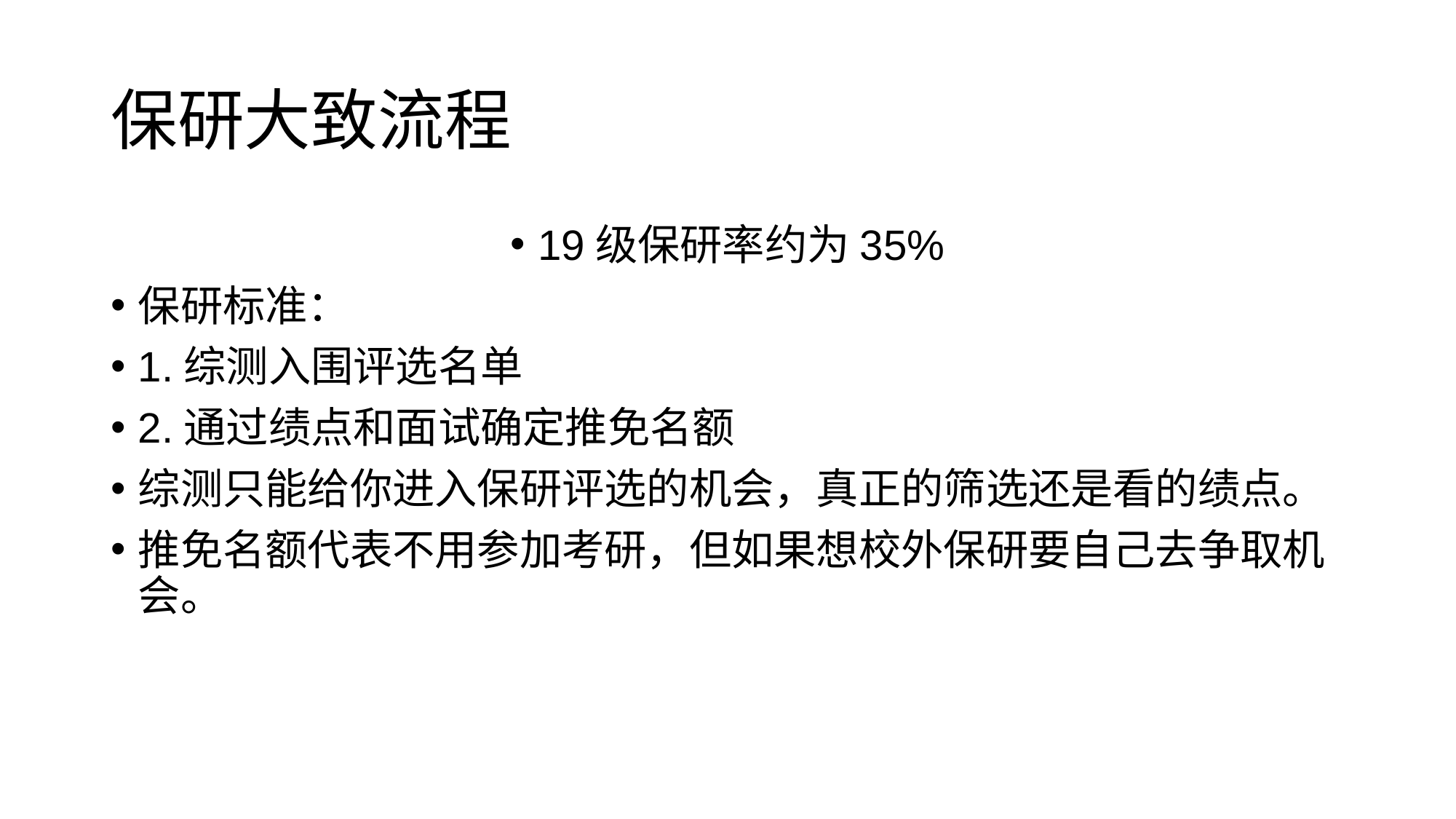

# 保研大致流程
19级保研率约为35%
保研标准：
1.综测入围评选名单
2.通过绩点和面试确定推免名额
综测只能给你进入保研评选的机会，真正的筛选还是看的绩点。
推免名额代表不用参加考研，但如果想校外保研要自己去争取机会。